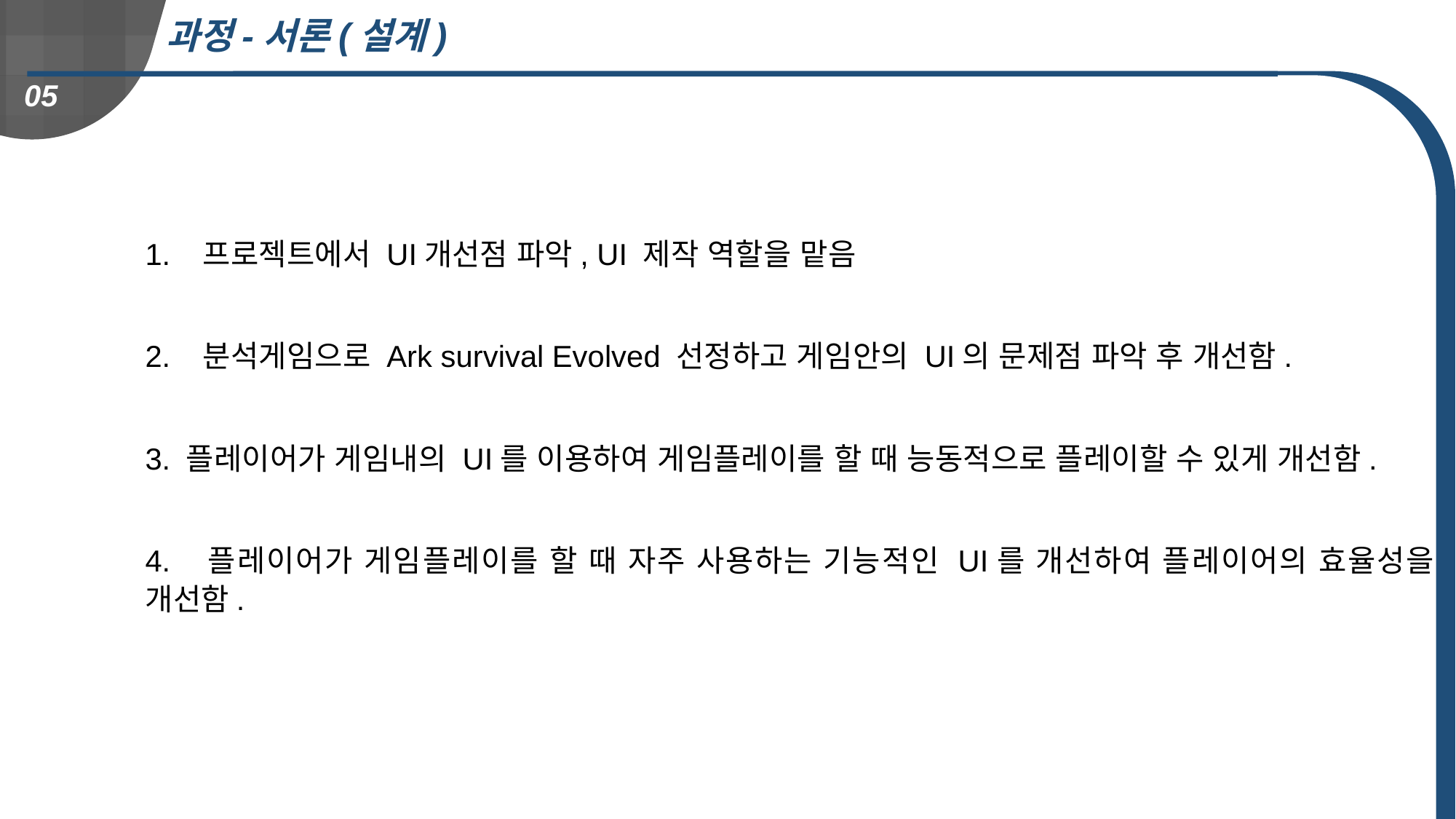

과정-서론(설계)

05

1.   프로젝트에서 UI개선점 파악, UI 제작 역할을 맡음

2.   분석게임으로 Ark survival Evolved 선정하고 게임안의 UI의 문제점 파악 후 개선함.

3. 플레이어가 게임내의 UI를 이용하여 게임플레이를 할 때 능동적으로 플레이할 수 있게 개선함.

4.   플레이어가 게임플레이를 할 때 자주 사용하는 기능적인 UI를 개선하여 플레이어의 효율성을  개선함.